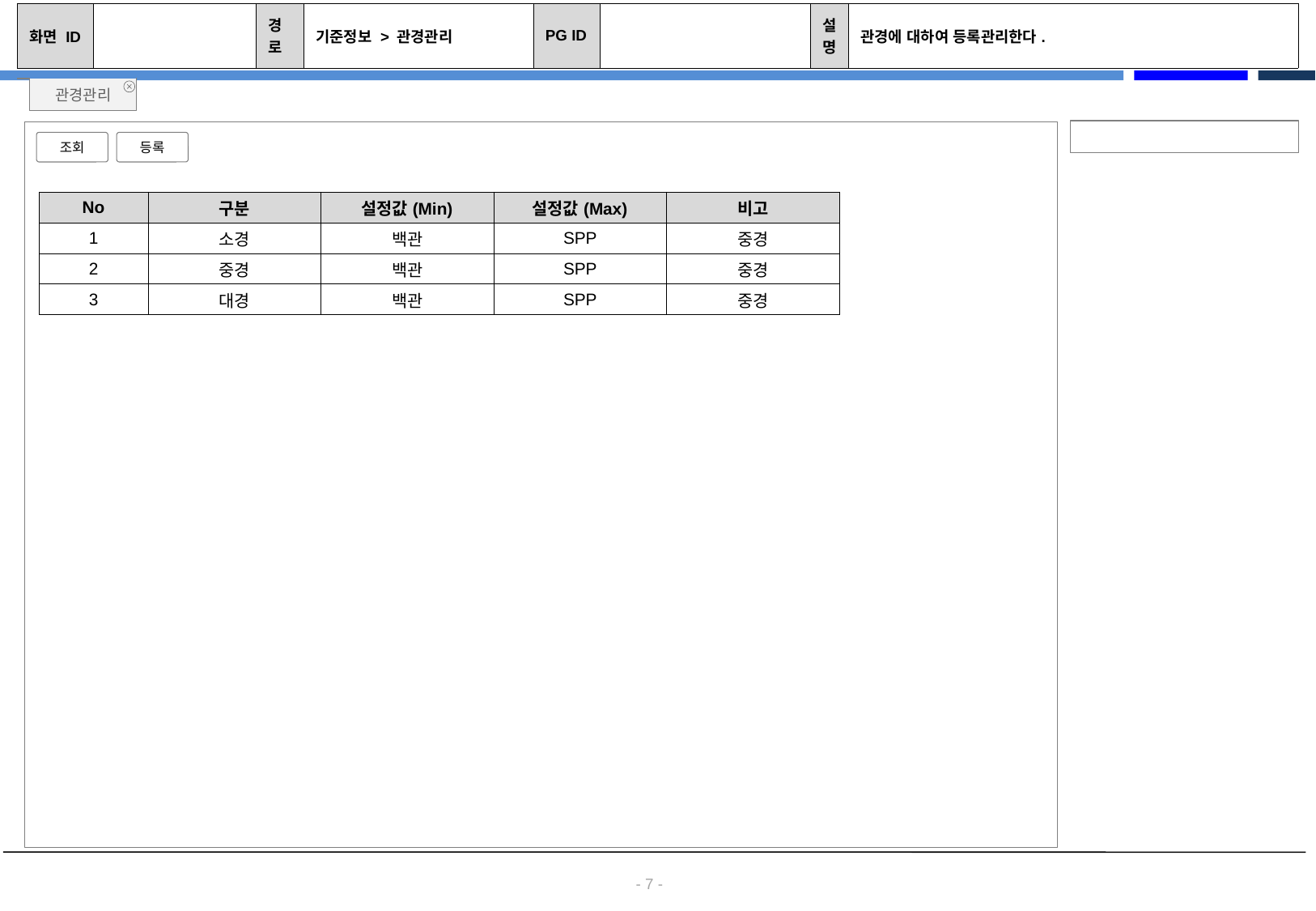

| 화면 ID |  | 경로 | 기준정보 > 관경관리 | PG ID |  | 설명 | 관경에 대하여 등록관리한다. |
| --- | --- | --- | --- | --- | --- | --- | --- |
관경관리

조회
등록
| No | 구분 | 설정값(Min) | 설정값(Max) | 비고 |
| --- | --- | --- | --- | --- |
| 1 | 소경 | 백관 | SPP | 중경 |
| 2 | 중경 | 백관 | SPP | 중경 |
| 3 | 대경 | 백관 | SPP | 중경 |